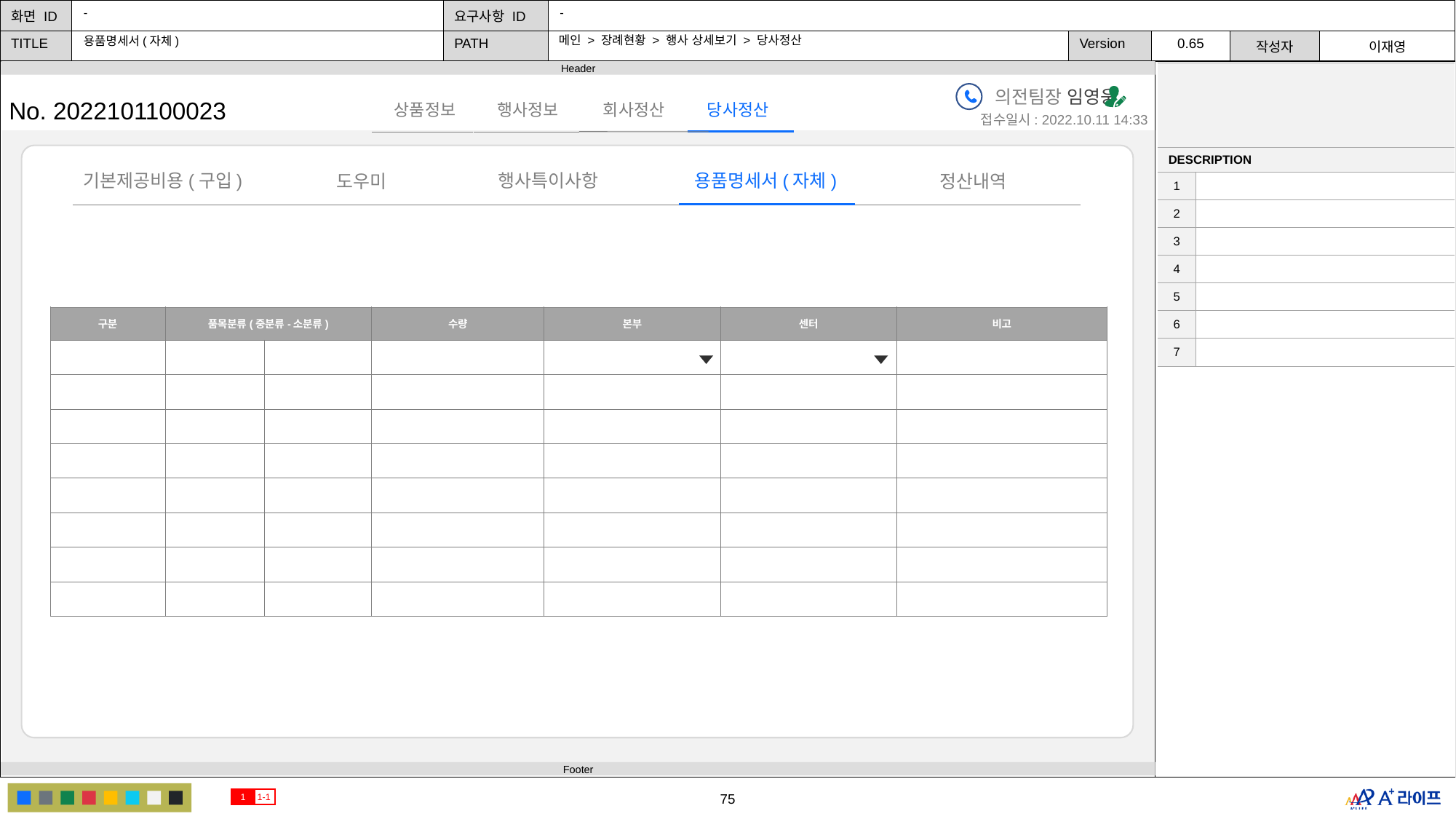

-
-
메인 > 장례현황 > 행사 상세보기 > 당사정산
용품명세서(자체)
|  |  |
| --- | --- |
| DESCRIPTION |  |
| 1 |  |
| 2 |  |
| 3 |  |
| 4 |  |
| 5 |  |
| 6 |  |
| 7 |  |
의전팀장 임영웅

No. 2022101100023
행사정보
회사정산
당사정산
상품정보
접수일시: 2022.10.11 14:33

행사특이사항
기본제공비용(구입)
용품명세서(자체)
도우미
정산내역
| 구분 | 품목분류(중분류-소분류) |  | 수량 | 본부 | 센터 | 비고 |
| --- | --- | --- | --- | --- | --- | --- |
|  |  |  |  |  |  |  |
|  |  |  |  |  |  |  |
|  |  |  |  |  |  |  |
|  |  |  |  |  |  |  |
|  |  |  |  |  |  |  |
|  |  |  |  |  |  |  |
|  |  |  |  |  |  |  |
|  |  |  |  |  |  |  |

1
1-1